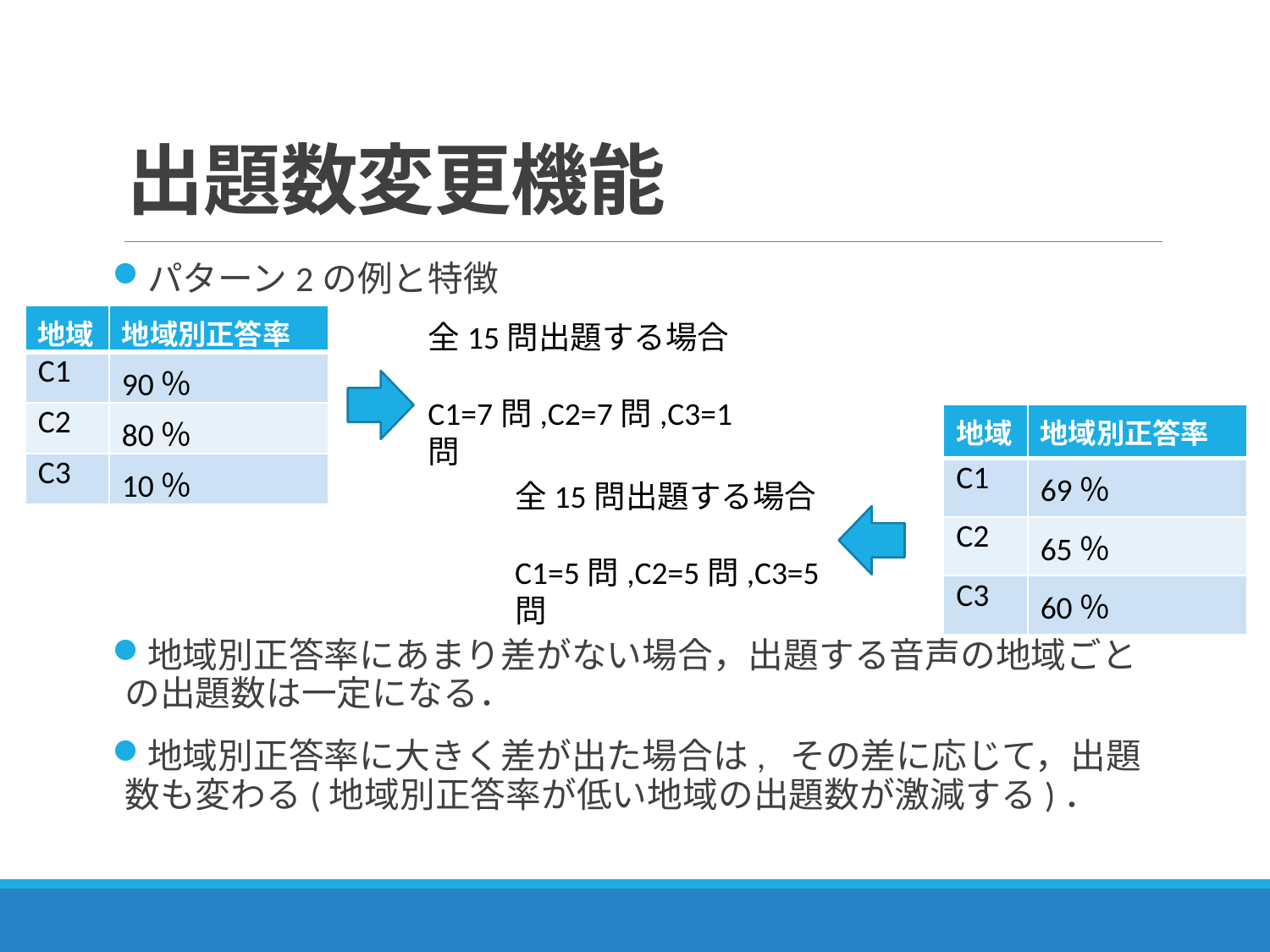

# 出題数変更機能
パターン2の例と特徴

地域別正答率にあまり差がない場合，出題する音声の地域ごとの出題数は一定になる．
地域別正答率に大きく差が出た場合は,  その差に応じて，出題数も変わる(地域別正答率が低い地域の出題数が激減する)．

| 地域 | 地域別正答率 |
| --- | --- |
| C1 | 90％ |
| C2 | 80％ |
| C3 | 10％ |
全15問出題する場合

C1=7問,C2=7問,C3=1問

| 地域 | 地域別正答率 |
| --- | --- |
| C1 | 69％ |
| C2 | 65％ |
| C3 | 60％ |
全15問出題する場合

C1=5問,C2=5問,C3=5問

19